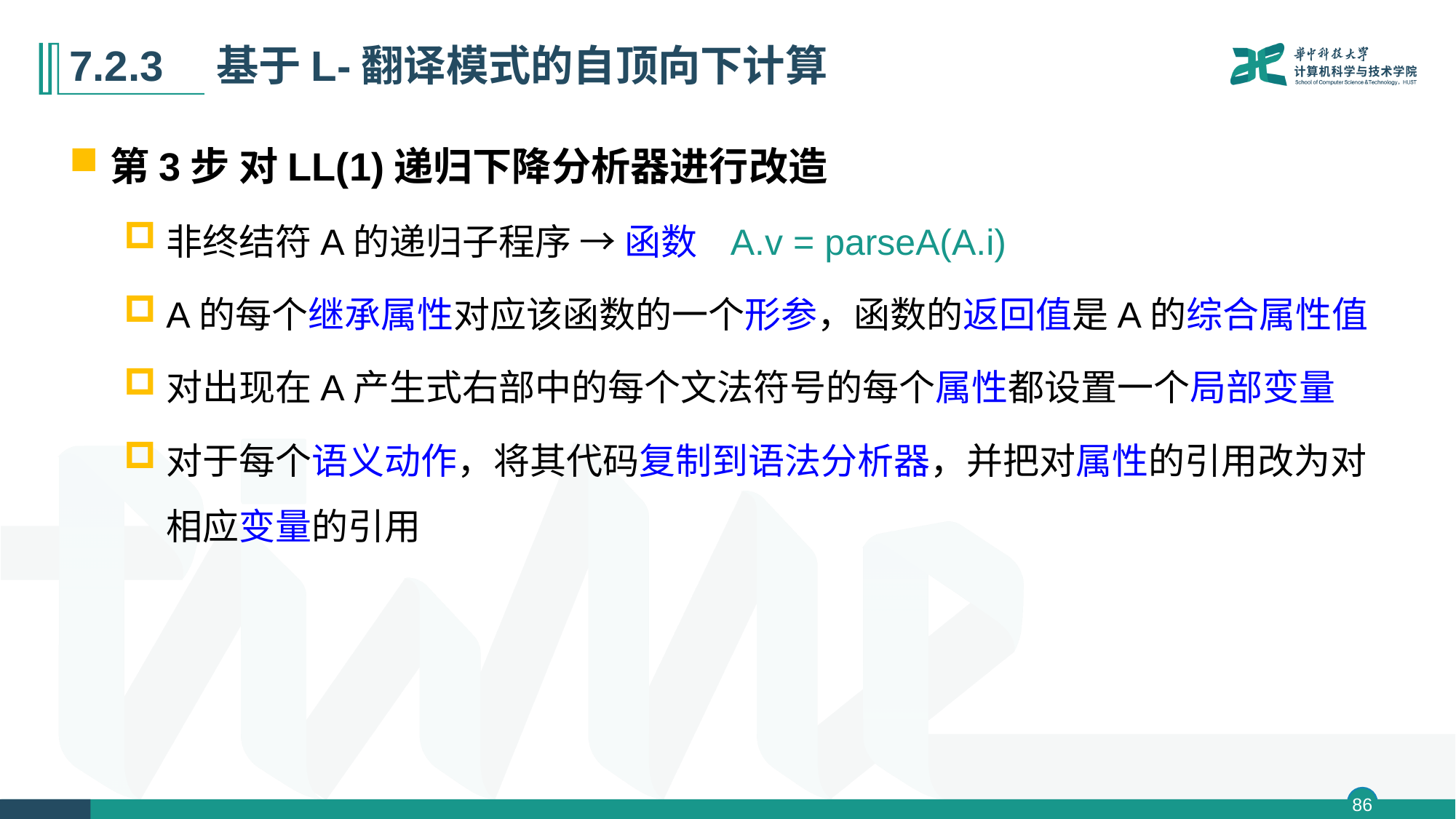

# 7.2.3　基于L-翻译模式的自顶向下计算
第3步 对LL(1)递归下降分析器进行改造
非终结符A的递归子程序 → 函数   A.v = parseA(A.i)
A的每个继承属性对应该函数的一个形参，函数的返回值是A的综合属性值
对出现在A产生式右部中的每个文法符号的每个属性都设置一个局部变量
对于每个语义动作，将其代码复制到语法分析器，并把对属性的引用改为对相应变量的引用